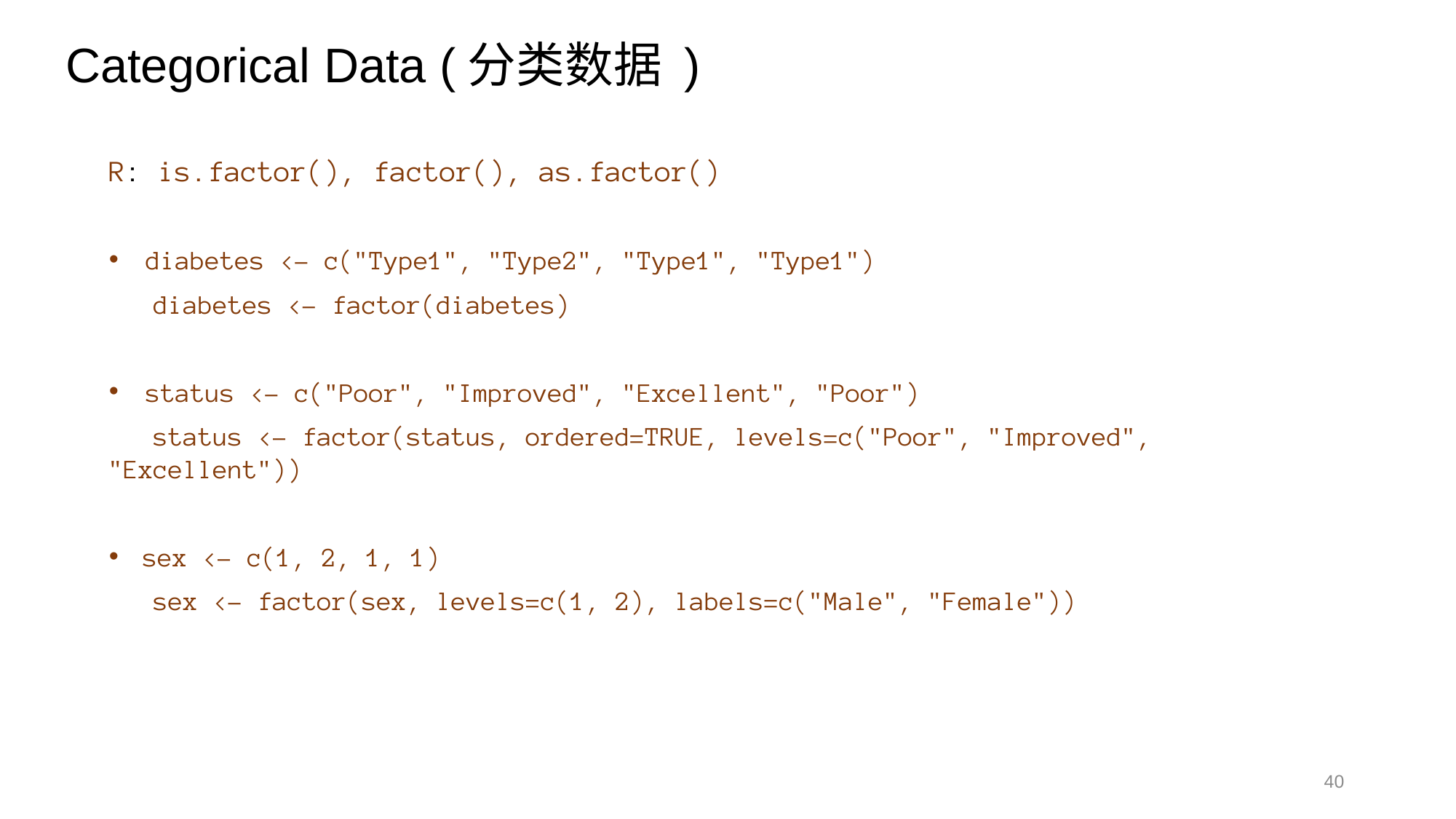

# Categorical Data (分类数据 )
R: is.factor(), factor(), as.factor()

diabetes <- c("Type1", "Type2", "Type1", "Type1")
   diabetes <- factor(diabetes)

status <- c("Poor", "Improved", "Excellent", "Poor")
   status <- factor(status, ordered=TRUE, levels=c("Poor", "Improved", "Excellent"))

sex <- c(1, 2, 1, 1)
   sex <- factor(sex, levels=c(1, 2), labels=c("Male", "Female"))
40